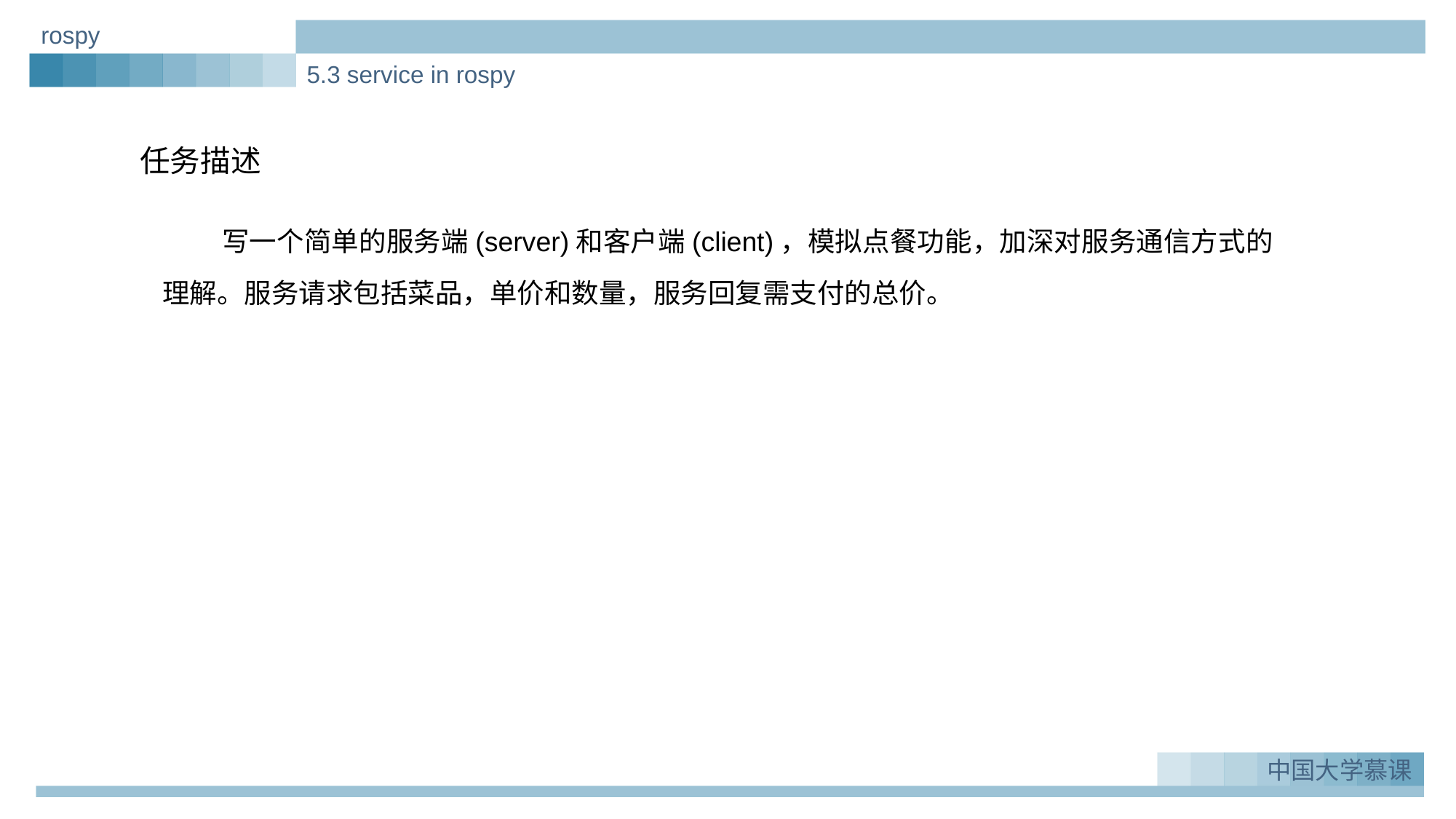

rospy
5.3 service in rospy
任务描述
      写一个简单的服务端(server)和客户端(client)，模拟点餐功能，加深对服务通信方式的理解。服务请求包括菜品，单价和数量，服务回复需支付的总价。
中国大学慕课